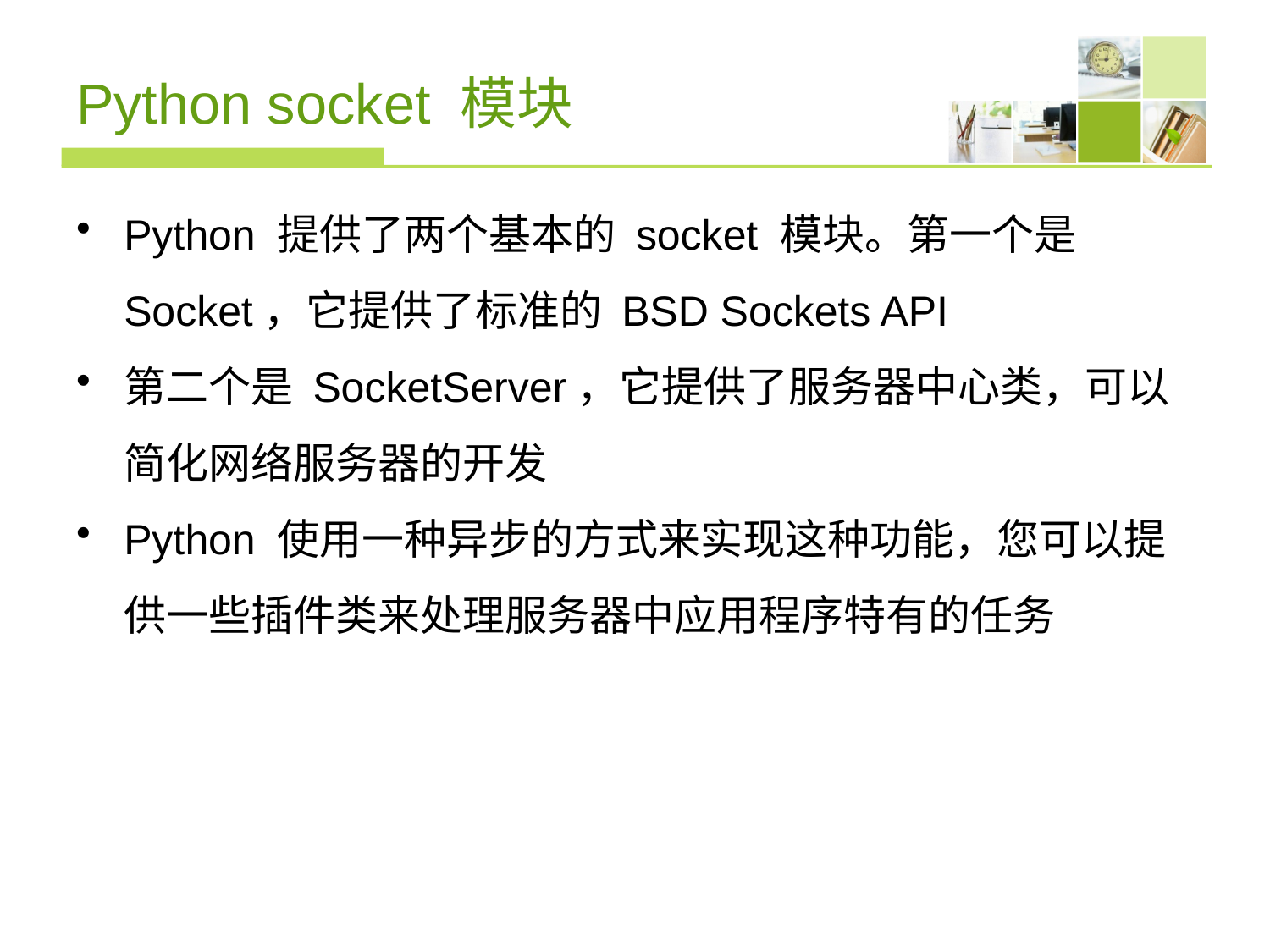

# Python socket 模块
Python 提供了两个基本的 socket 模块。第一个是 Socket，它提供了标准的 BSD Sockets API
第二个是 SocketServer，它提供了服务器中心类，可以简化网络服务器的开发
Python 使用一种异步的方式来实现这种功能，您可以提供一些插件类来处理服务器中应用程序特有的任务